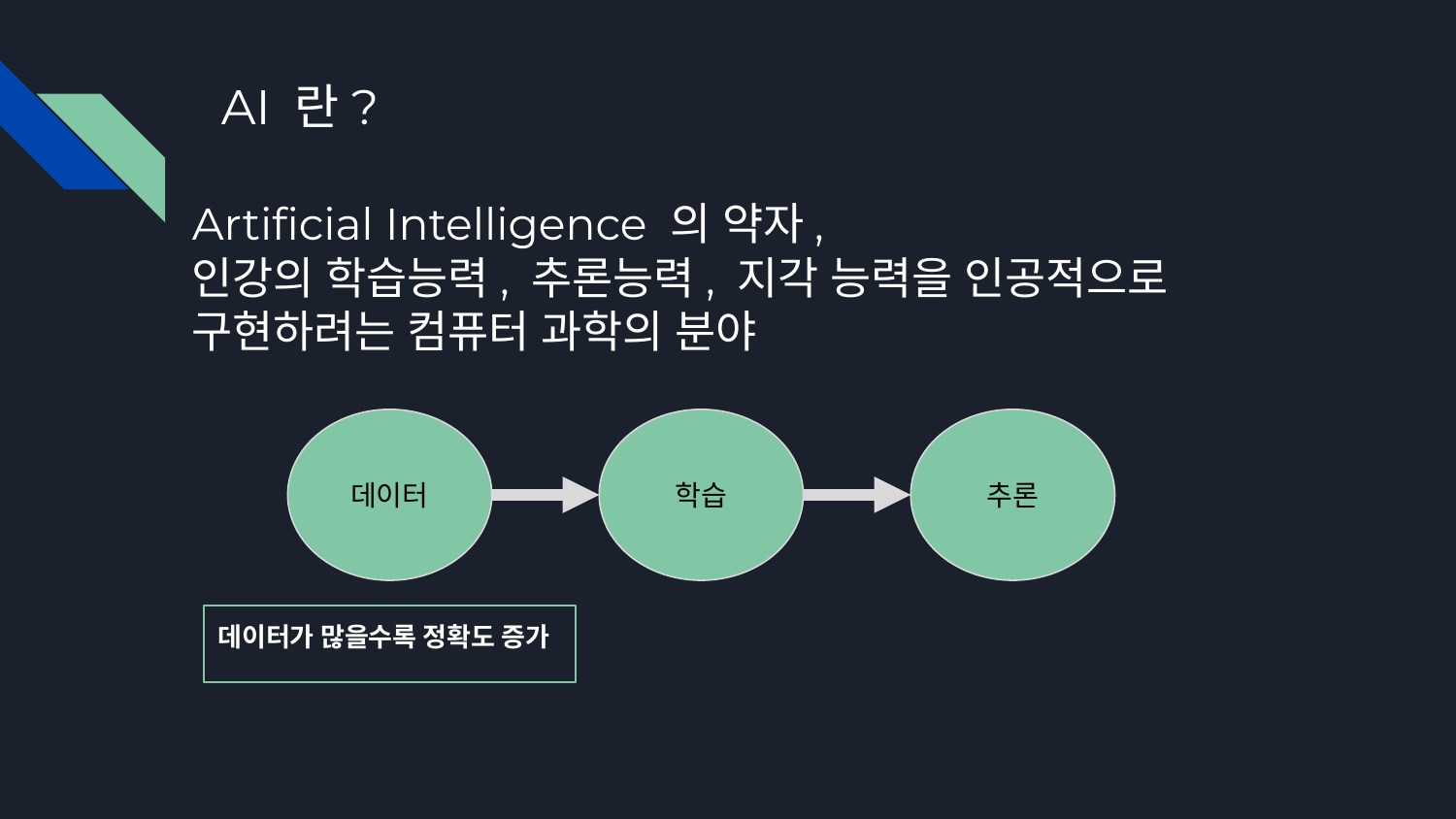

# AI 란?
Artificial Intelligence 의 약자,
인강의 학습능력, 추론능력, 지각 능력을 인공적으로 구현하려는 컴퓨터 과학의 분야

데이터
학습
추론
데이터가 많을수록 정확도 증가